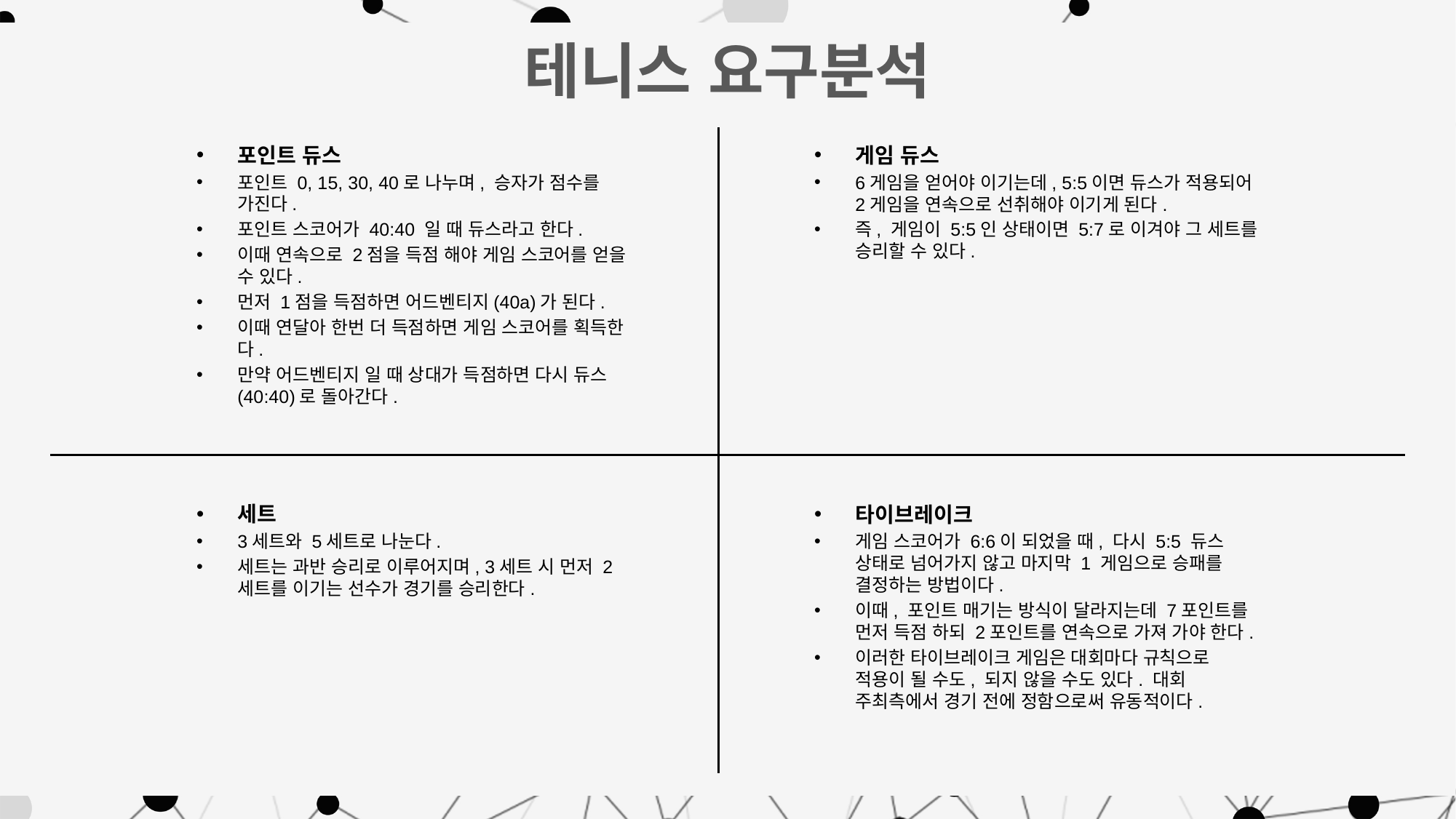

테니스 요구분석
포인트 듀스
포인트 0, 15, 30, 40로 나누며, 승자가 점수를 가진다.
포인트 스코어가 40:40 일 때 듀스라고 한다.
이때 연속으로 2점을 득점 해야 게임 스코어를 얻을 수 있다.
먼저 1점을 득점하면 어드벤티지(40a)가 된다.
이때 연달아 한번 더 득점하면 게임 스코어를 획득한다.
만약 어드벤티지 일 때 상대가 득점하면 다시 듀스(40:40)로 돌아간다.
게임 듀스
6게임을 얻어야 이기는데, 5:5이면 듀스가 적용되어 2게임을 연속으로 선취해야 이기게 된다.
즉, 게임이 5:5인 상태이면 5:7로 이겨야 그 세트를 승리할 수 있다.
세트
3세트와 5세트로 나눈다.
세트는 과반 승리로 이루어지며, 3세트 시 먼저 2세트를 이기는 선수가 경기를 승리한다.

타이브레이크
게임 스코어가 6:6이 되었을 때, 다시 5:5 듀스 상태로 넘어가지 않고 마지막 1 게임으로 승패를 결정하는 방법이다.
이때, 포인트 매기는 방식이 달라지는데 7포인트를 먼저 득점 하되 2포인트를 연속으로 가져 가야 한다.
이러한 타이브레이크 게임은 대회마다 규칙으로 적용이 될 수도, 되지 않을 수도 있다. 대회 주최측에서 경기 전에 정함으로써 유동적이다.